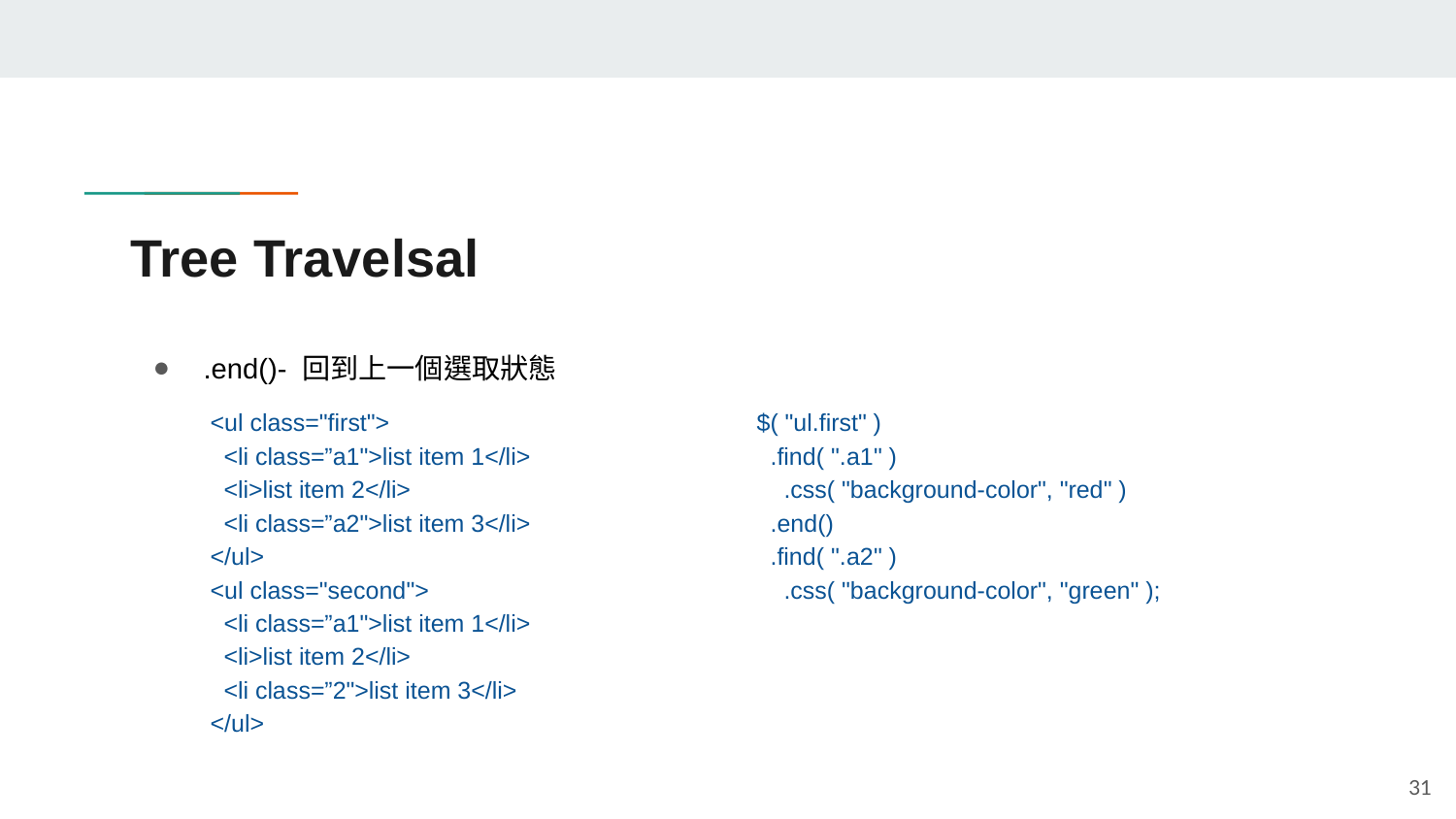

# Tree Travelsal
.end()- 回到上一個選取狀態

<ul class="first">
  <li class=”a1">list item 1</li>
  <li>list item 2</li>
  <li class=”a2">list item 3</li>
</ul>
<ul class="second">
  <li class=”a1">list item 1</li>
  <li>list item 2</li>
  <li class=”2">list item 3</li>
</ul>

$( "ul.first" )
  .find( ".a1" )
    .css( "background-color", "red" )
  .end()
  .find( ".a2" )
    .css( "background-color", "green" );

31